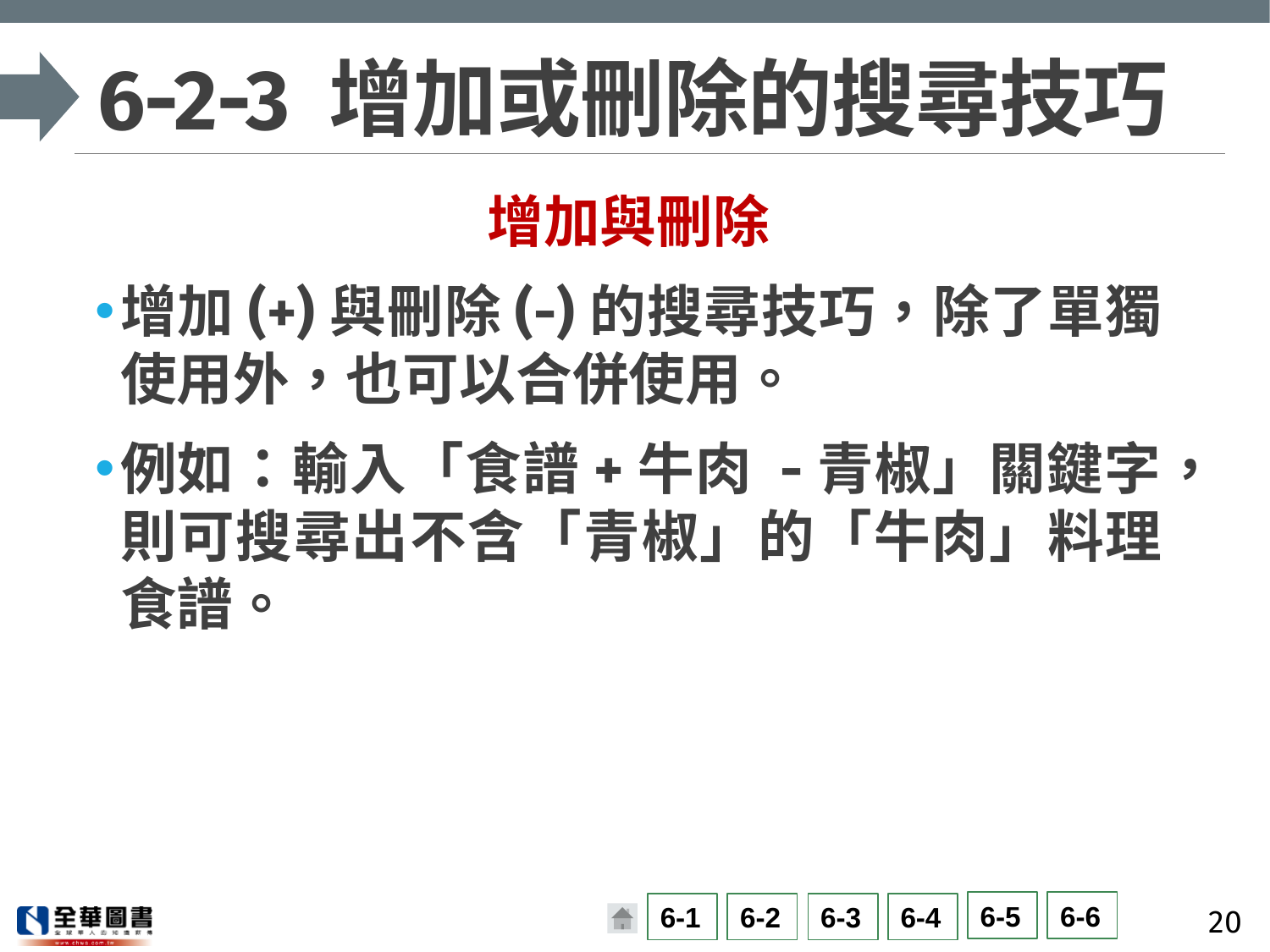

# 6-2-3 增加或刪除的搜尋技巧
增加與刪除
增加(+)與刪除(-)的搜尋技巧，除了單獨使用外，也可以合併使用。
例如：輸入「食譜+牛肉 -青椒」關鍵字，則可搜尋出不含「青椒」的「牛肉」料理食譜。
20